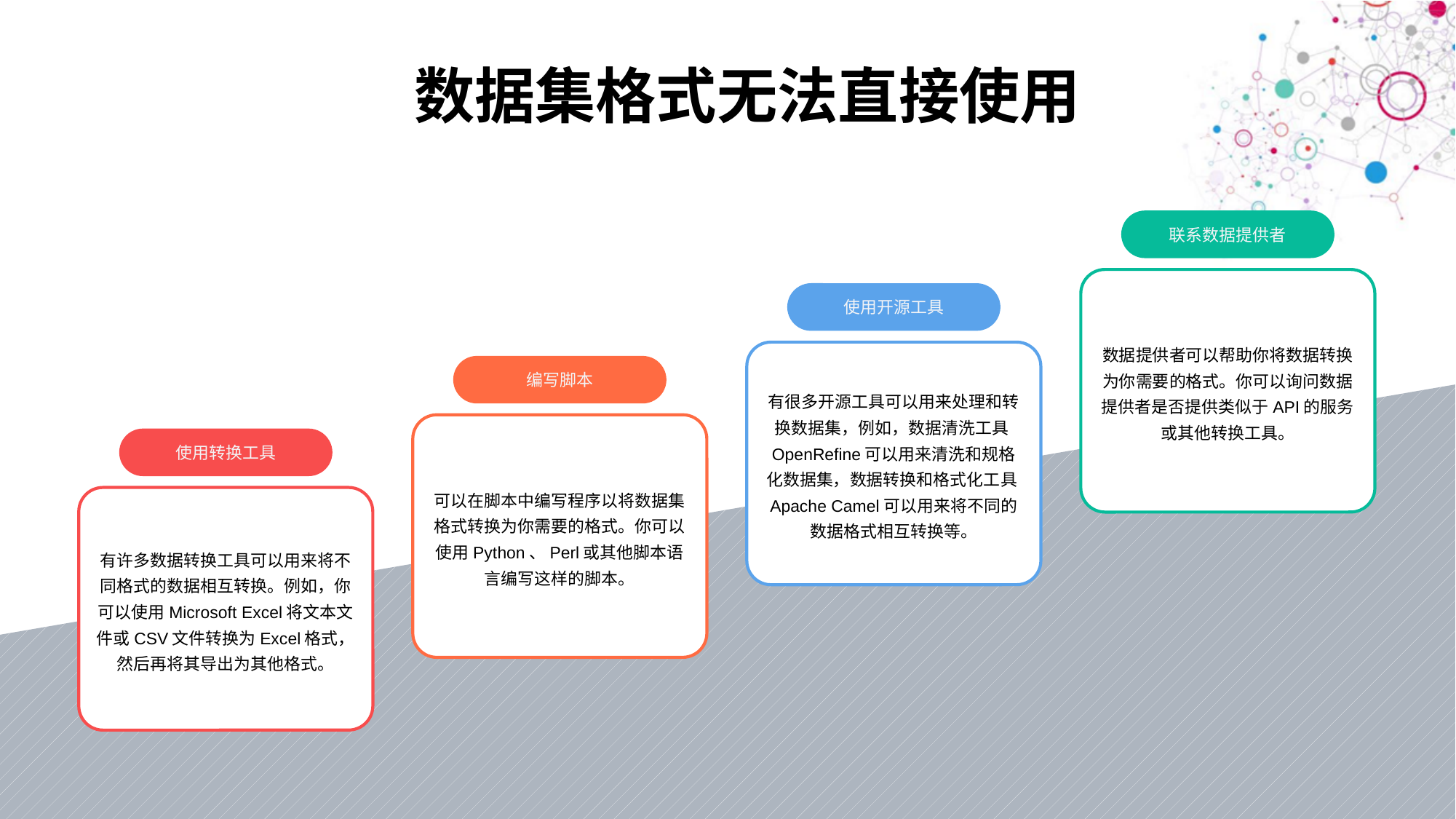

数据集格式无法直接使用
联系数据提供者
数据提供者可以帮助你将数据转换为你需要的格式。你可以询问数据提供者是否提供类似于API的服务或其他转换工具。
使用开源工具
有很多开源工具可以用来处理和转换数据集，例如，数据清洗工具OpenRefine可以用来清洗和规格化数据集，数据转换和格式化工具Apache Camel可以用来将不同的数据格式相互转换等。
编写脚本
可以在脚本中编写程序以将数据集格式转换为你需要的格式。你可以使用Python、Perl或其他脚本语言编写这样的脚本。

使用转换工具
有许多数据转换工具可以用来将不同格式的数据相互转换。例如，你可以使用Microsoft Excel将文本文件或CSV文件转换为Excel格式，然后再将其导出为其他格式。